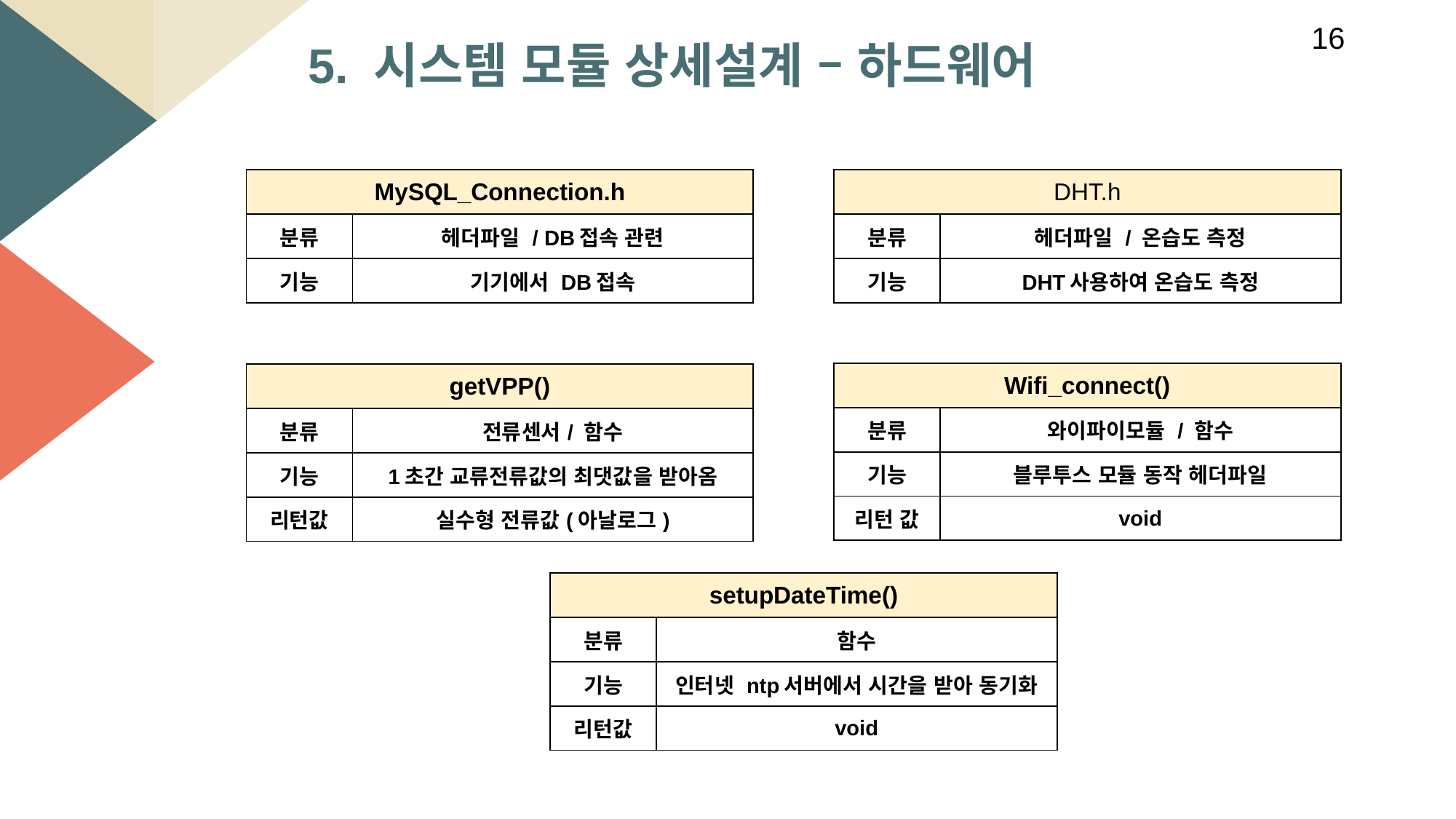

16
5. 시스템 모듈 상세설계 – 하드웨어
| MySQL\_Connection.h |  |
| --- | --- |
| 분류 | 헤더파일 / DB접속 관련 |
| 기능 | 기기에서 DB접속 |
| DHT.h |  |
| --- | --- |
| 분류 | 헤더파일 / 온습도 측정 |
| 기능 | DHT사용하여 온습도 측정 |
| Wifi\_connect() |  |
| --- | --- |
| 분류 | 와이파이모듈 / 함수 |
| 기능 | 블루투스 모듈 동작 헤더파일 |
| 리턴 값 | void |
| getVPP() |  |
| --- | --- |
| 분류 | 전류센서/ 함수 |
| 기능 | 1초간 교류전류값의 최댓값을 받아옴 |
| 리턴값 | 실수형 전류값(아날로그) |
| setupDateTime() |  |
| --- | --- |
| 분류 | 함수 |
| 기능 | 인터넷 ntp서버에서 시간을 받아 동기화 |
| 리턴값 | void |